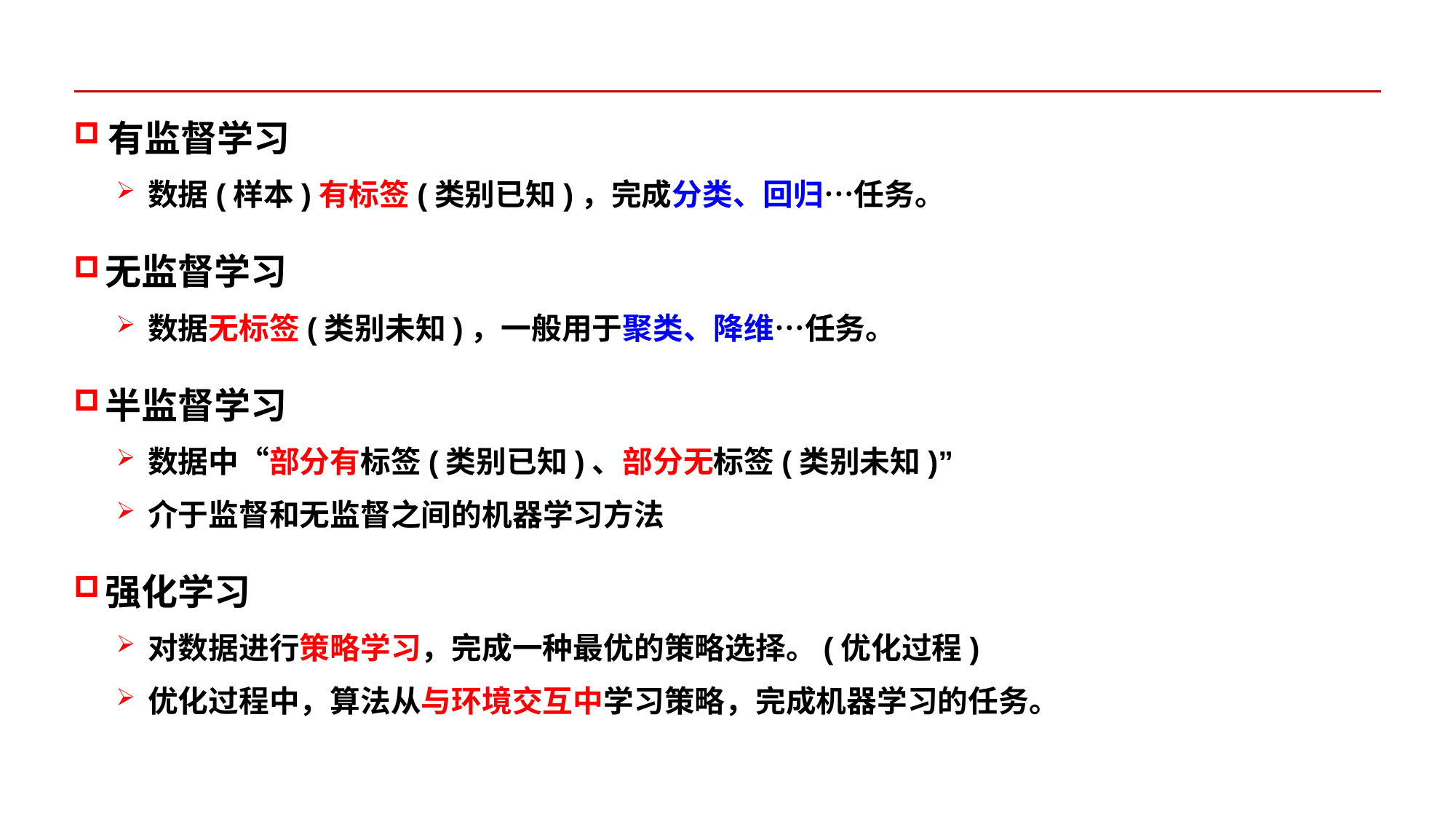

有监督学习
数据(样本)有标签(类别已知)，完成分类、回归…任务。
无监督学习
数据无标签(类别未知)，一般用于聚类、降维…任务。
半监督学习
数据中“部分有标签(类别已知)、部分无标签(类别未知)”
介于监督和无监督之间的机器学习方法
强化学习
对数据进行策略学习，完成一种最优的策略选择。(优化过程)
优化过程中，算法从与环境交互中学习策略，完成机器学习的任务。